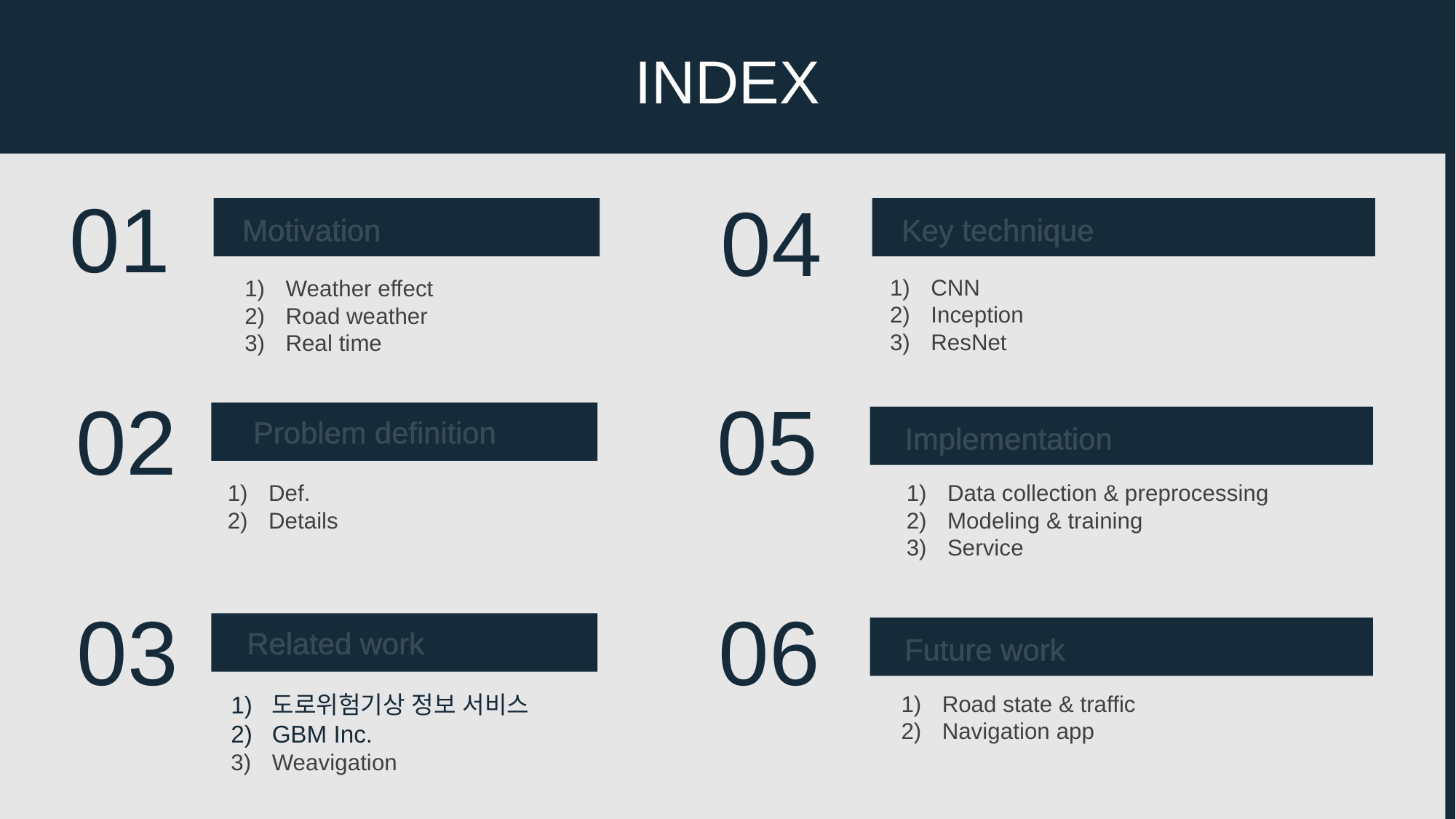

INDEX

01
04

Motivation
Key technique
CNN
Inception
ResNet
Weather effect
Road weather
Real time
02
05

Problem definition
Implementation
Data collection & preprocessing
Modeling & training
Service
Def.
Details
03
06

Related work
Future work
Road state & traffic
Navigation app

도로위험기상 정보 서비스
GBM Inc.
Weavigation